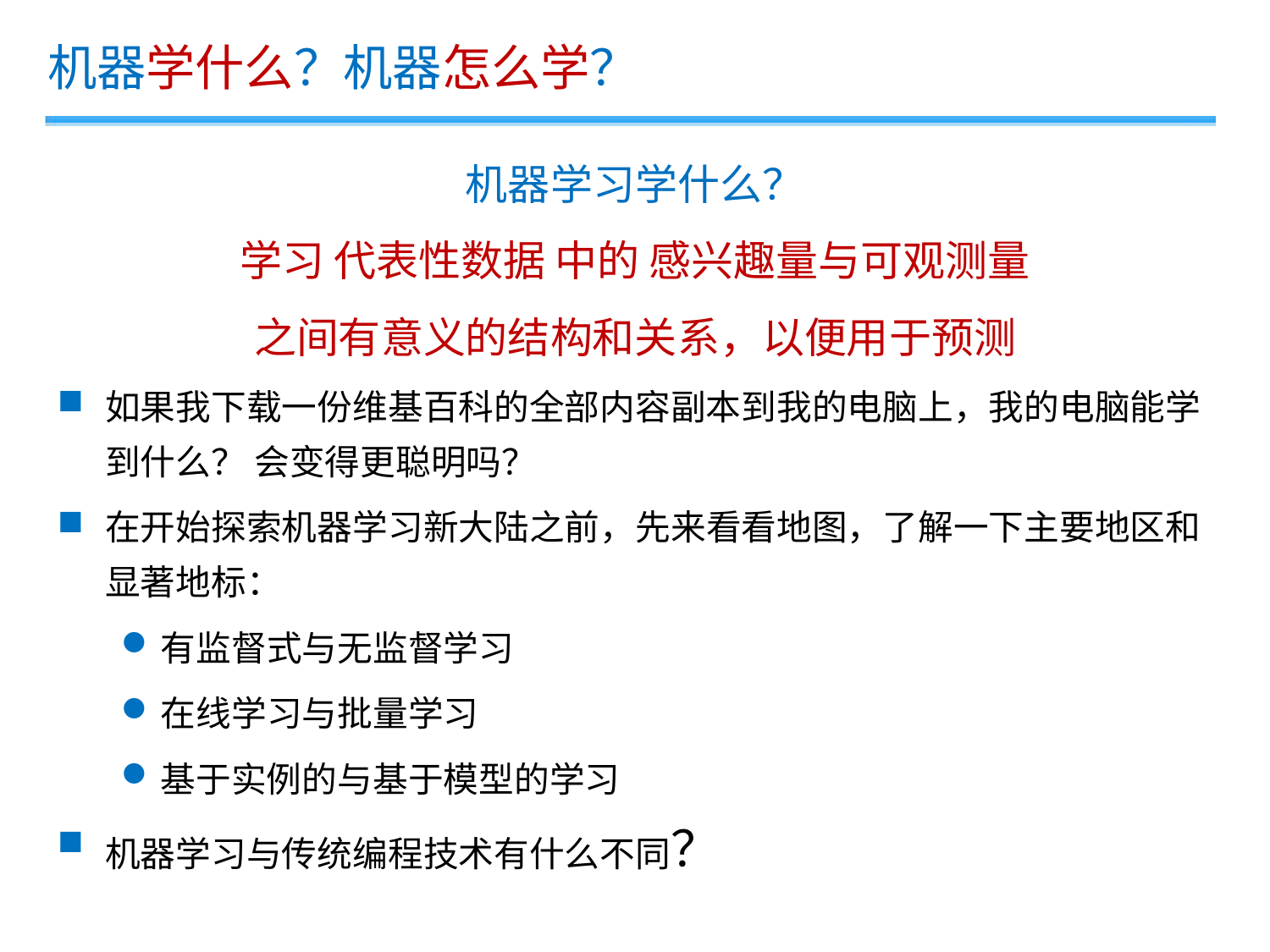

机器学什么？机器怎么学？
机器学习学什么？
学习 代表性数据 中的 感兴趣量与可观测量
之间有意义的结构和关系，以便用于预测
如果我下载一份维基百科的全部内容副本到我的电脑上，我的电脑能学到什么？ 会变得更聪明吗？
在开始探索机器学习新大陆之前，先来看看地图，了解一下主要地区和显著地标：
有监督式与无监督学习
在线学习与批量学习
基于实例的与基于模型的学习
机器学习与传统编程技术有什么不同？